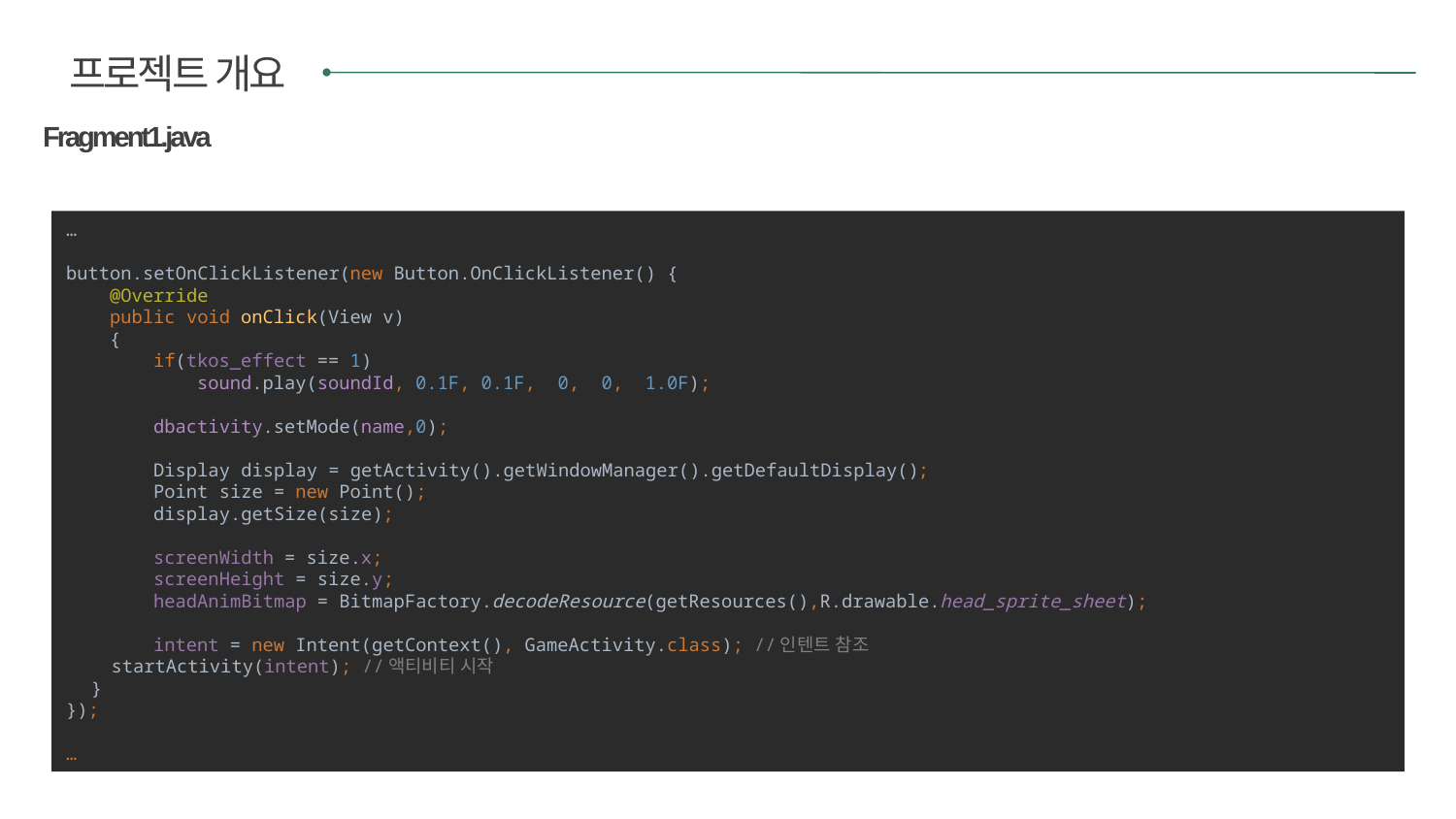

프로젝트 개요
Fragment1.java
…

button.setOnClickListener(new Button.OnClickListener() {
    @Override
    public void onClick(View v)
    {
        if(tkos_effect == 1)
            sound.play(soundId, 0.1F, 0.1F,  0,  0,  1.0F);
        dbactivity.setMode(name,0);
        Display display = getActivity().getWindowManager().getDefaultDisplay();
        Point size = new Point();
        display.getSize(size);
        screenWidth = size.x;
        screenHeight = size.y;
        headAnimBitmap = BitmapFactory.decodeResource(getResources(),R.drawable.head_sprite_sheet);
        intent = new Intent(getContext(), GameActivity.class); //인텐트 참조
        startActivity(intent); //액티비티 시작
    }
});

…